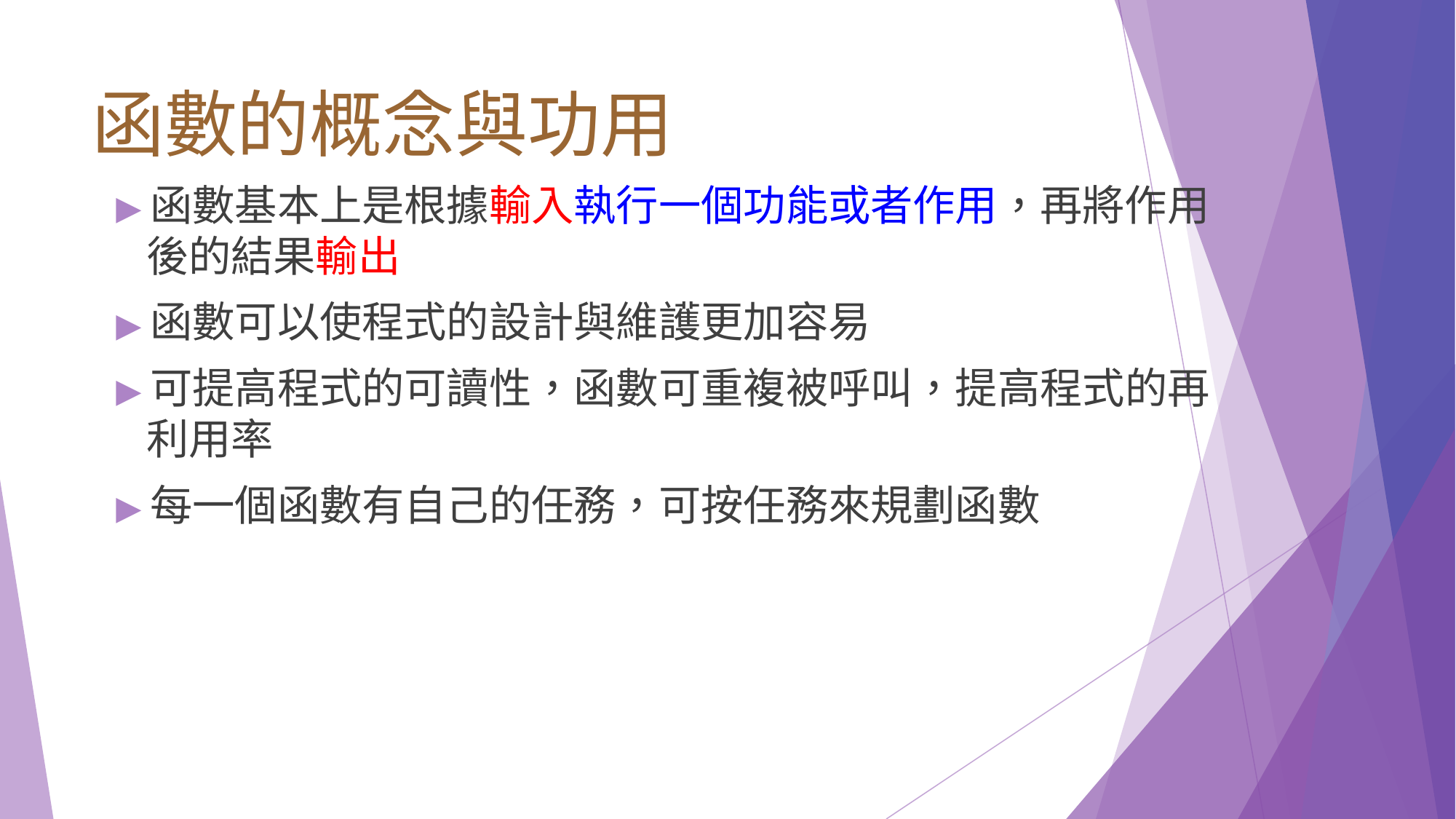

# 函數的概念與功⽤
函數基本上是根據輸入執行一個功能或者作用，再將作用後的結果輸出
函數可以使程式的設計與維護更加容易
可提高程式的可讀性，函數可重複被呼叫，提⾼程式的再利用率
每⼀個函數有⾃己的任務，可按任務來規劃函數